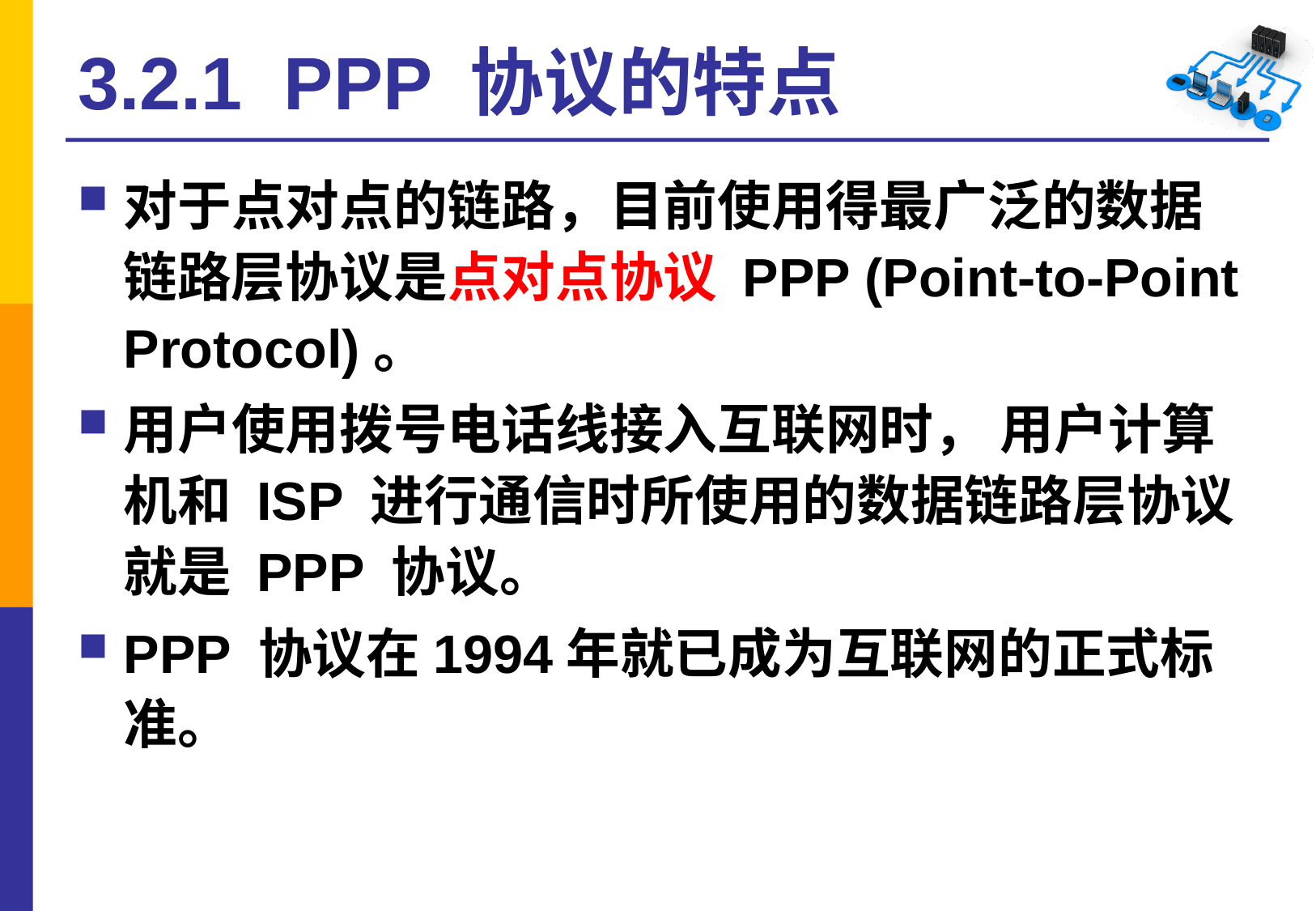

# 3.2.1  PPP 协议的特点
对于点对点的链路，目前使用得最广泛的数据链路层协议是点对点协议 PPP (Point-to-Point Protocol)。
用户使用拨号电话线接入互联网时， 用户计算机和 ISP 进行通信时所使用的数据链路层协议就是 PPP 协议。
PPP 协议在1994年就已成为互联网的正式标准。